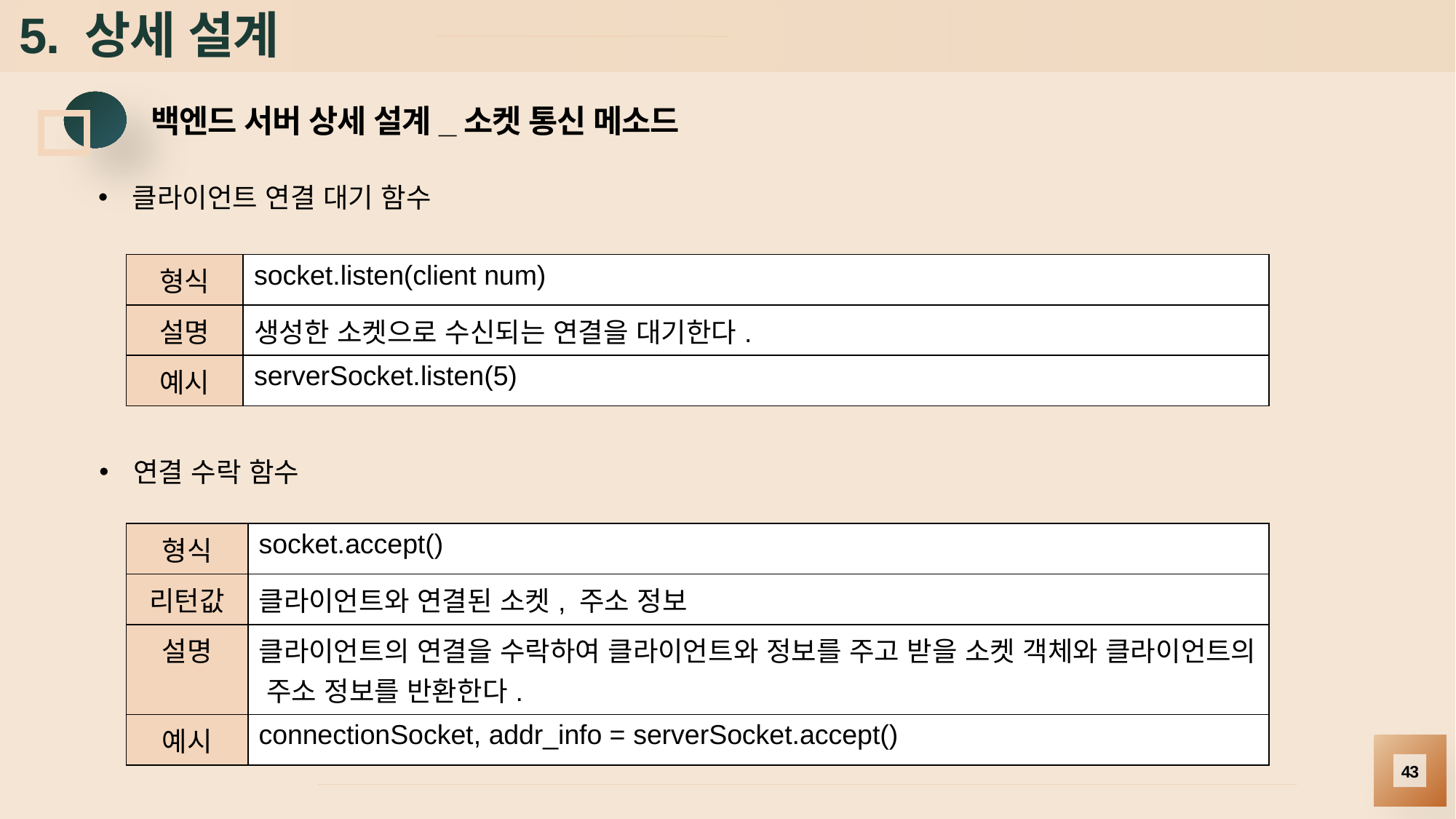

# 5. 상세 설계

백엔드 서버 상세 설계_소켓 통신 메소드

클라이언트 연결 대기 함수
| 형식 | socket.listen(client num) |
| --- | --- |
| 설명 | 생성한 소켓으로 수신되는 연결을 대기한다. |
| 예시 | serverSocket.listen(5) |
연결 수락 함수
| 형식 | socket.accept() |
| --- | --- |
| 리턴값 | 클라이언트와 연결된 소켓, 주소 정보 |
| 설명 | 클라이언트의 연결을 수락하여 클라이언트와 정보를 주고 받을 소켓 객체와 클라이언트의 주소 정보를 반환한다. |
| 예시 | connectionSocket, addr\_info = serverSocket.accept() |
43